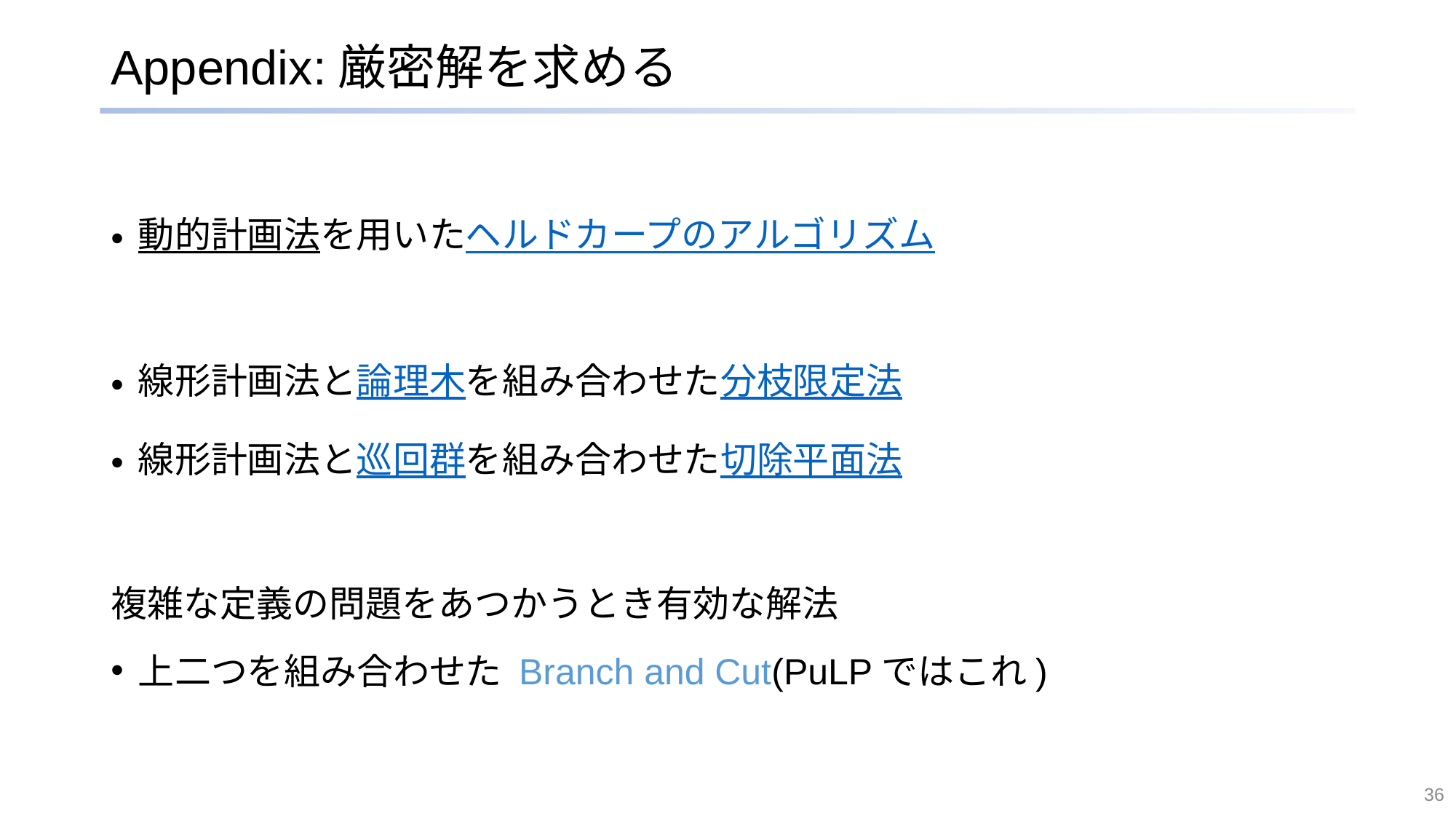

# Appendix:厳密解を求める
動的計画法を用いたヘルドカープのアルゴリズム

線形計画法と論理木を組み合わせた分枝限定法
線形計画法と巡回群を組み合わせた切除平面法

複雑な定義の問題をあつかうとき有効な解法
上二つを組み合わせた Branch and Cut(PuLPではこれ)

36